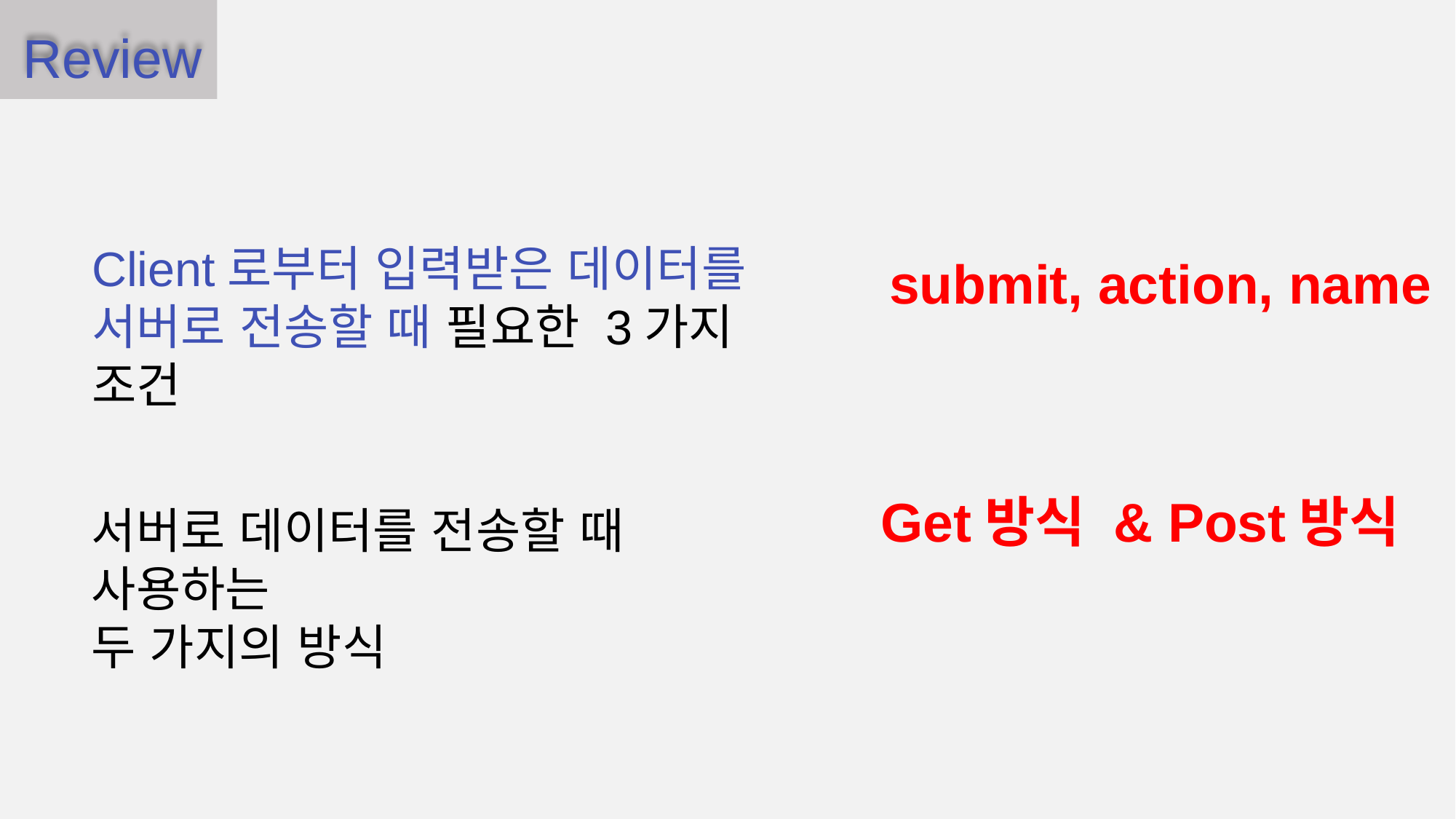

Review
Client로부터 입력받은 데이터를 서버로 전송할 때 필요한 3가지 조건
submit, action, name
Get방식 & Post방식
서버로 데이터를 전송할 때 사용하는
두 가지의 방식